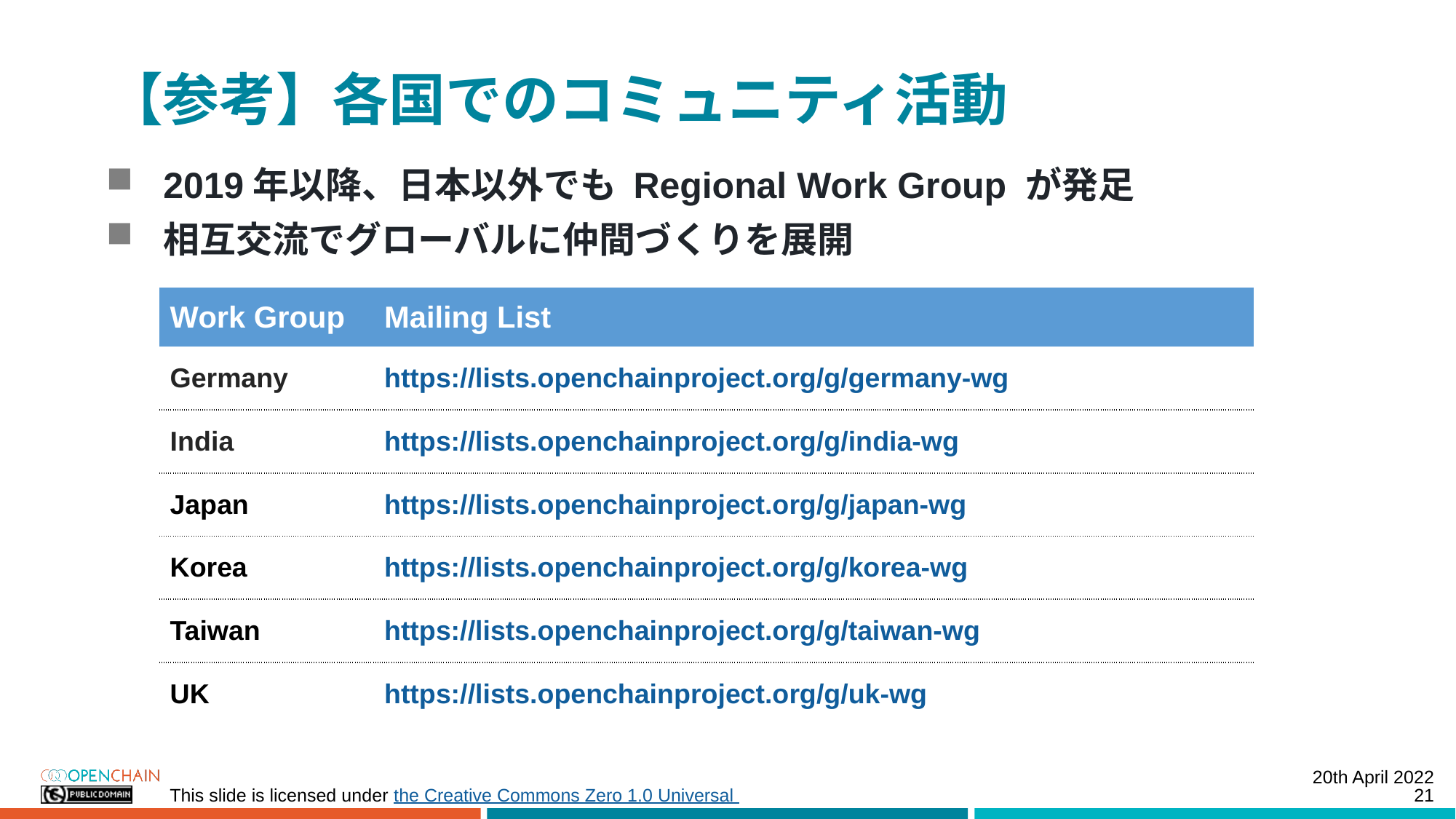

# 【参考】各国でのコミュニティ活動
2019年以降、日本以外でも Regional Work Group が発足
相互交流でグローバルに仲間づくりを展開
| Work Group | Mailing List |
| --- | --- |
| Germany | https://lists.openchainproject.org/g/germany-wg |
| India | https://lists.openchainproject.org/g/india-wg |
| Japan | https://lists.openchainproject.org/g/japan-wg |
| Korea | https://lists.openchainproject.org/g/korea-wg |
| Taiwan | https://lists.openchainproject.org/g/taiwan-wg |
| UK | https://lists.openchainproject.org/g/uk-wg |
20th April 2022
21